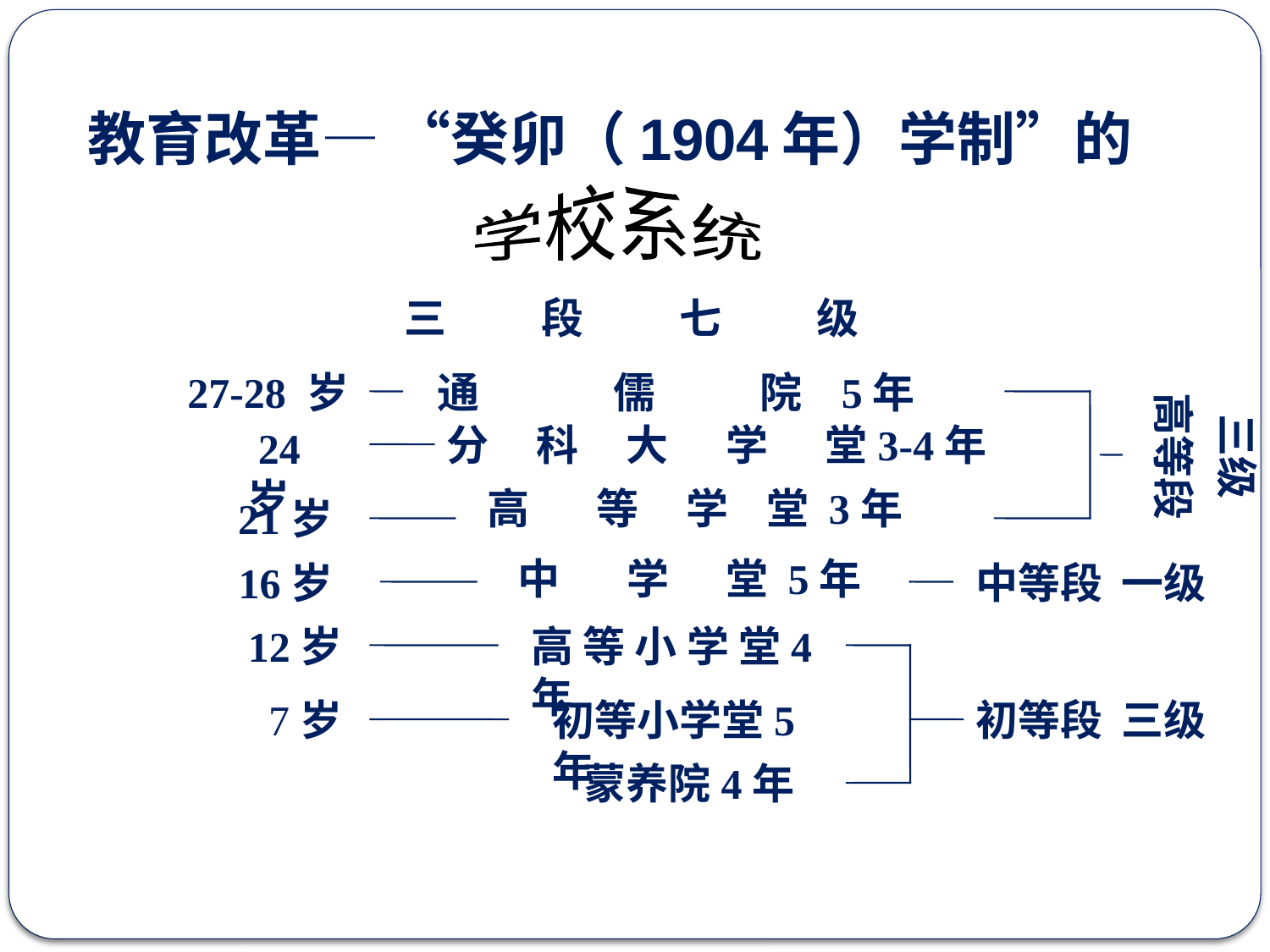

# 教育改革— “癸卯（1904年）学制”的
学校系统

三          段          七          级
27-28 岁
通              儒           院   5年
高等段

三级
分     科     大      学      堂3-4年
 24岁

高       等     学    堂 3年
 21岁

中       学      堂 5年
  16岁
中等段  一级

 12岁
高 等 小 学 堂4年

  7岁
初等小学堂5年
初等段  三级

蒙养院4年